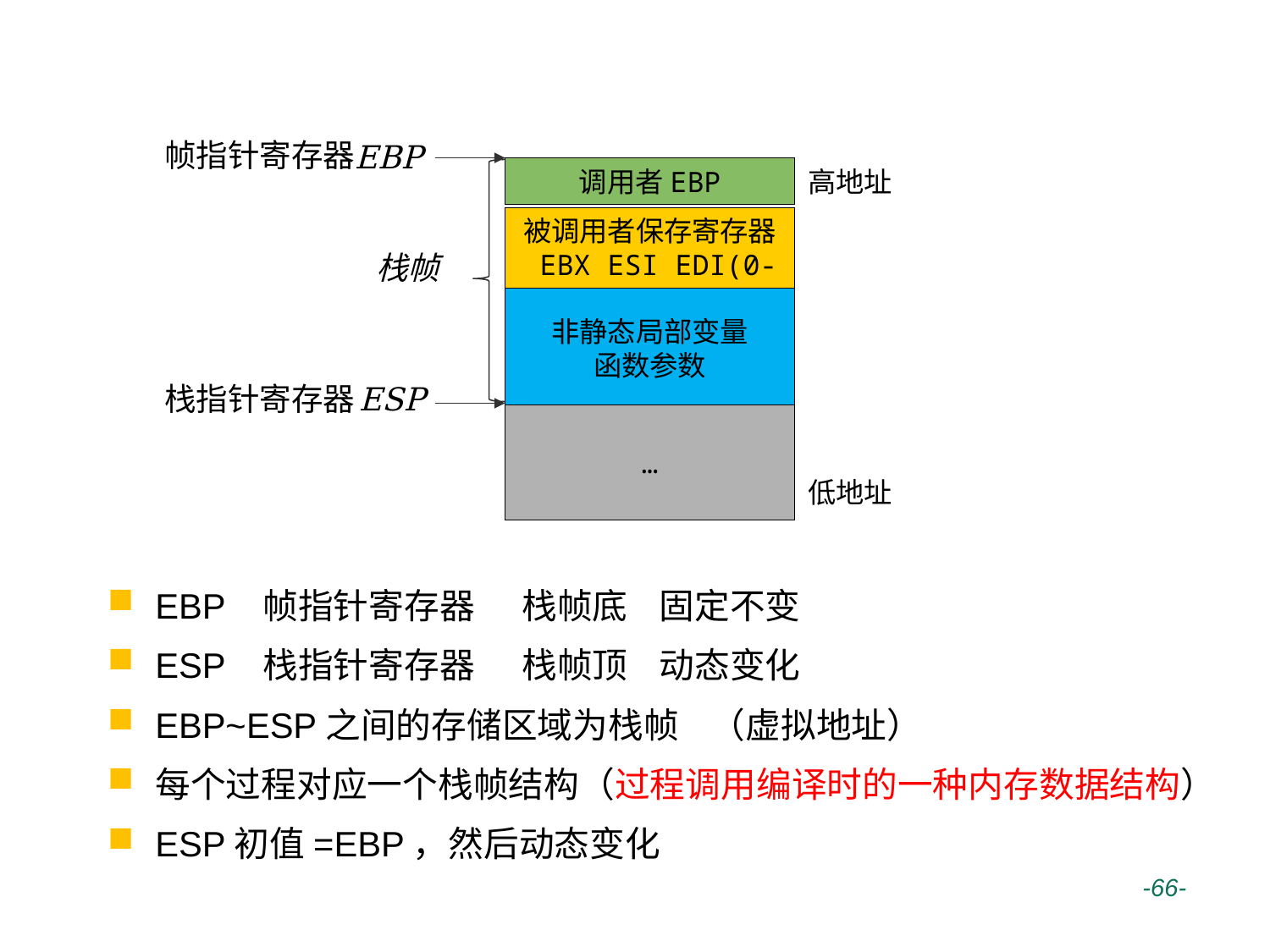

# 栈帧结构（stack-frame）
帧指针寄存器
EBP
调用者EBP
被调用者保存寄存器
 EBX ESI EDI(0-3)
非静态局部变量
函数参数
高地址
ESP
…
低地址

栈帧
栈指针寄存器
EBP   帧指针寄存器      栈帧底    固定不变
ESP   栈指针寄存器      栈帧顶    动态变化
EBP~ESP之间的存储区域为栈帧    （虚拟地址）
每个过程对应一个栈帧结构（过程调用编译时的一种内存数据结构）
ESP初值=EBP，然后动态变化

 -66-